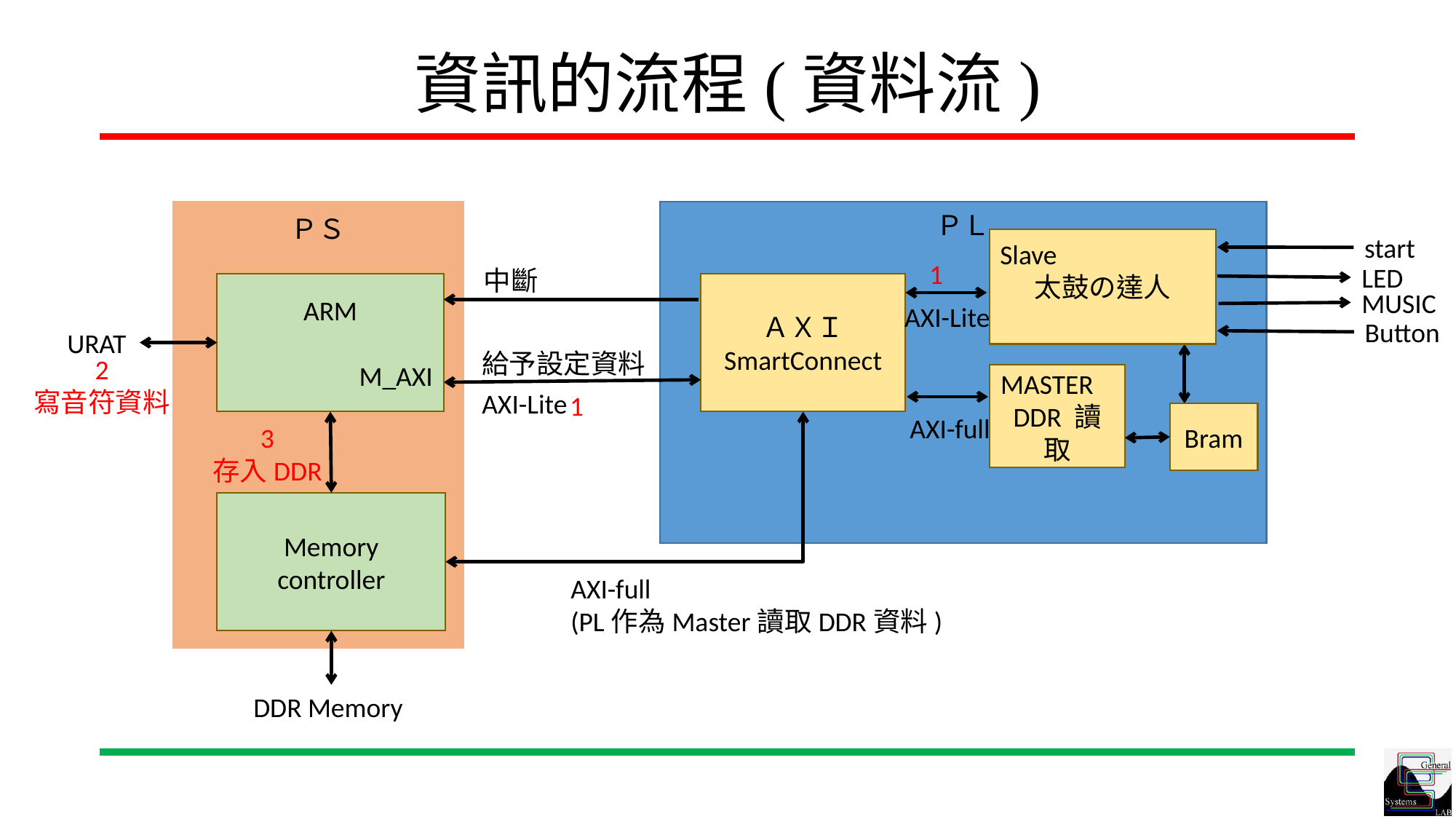

# 資訊的流程(資料流)
ＰＳ

ＰＬ

start
Slave
太鼓の達人

1
LED
中斷
ARM

M_AXI
ＡＸＩ
SmartConnect
MUSIC
AXI-Lite
Button
URAT
給予設定資料
2
寫音符資料
MASTER
DDR 讀取
AXI-Lite
1
Bram
AXI-full
3
存入DDR
Memory controller
AXI-full
(PL作為Master讀取DDR資料)
DDR Memory